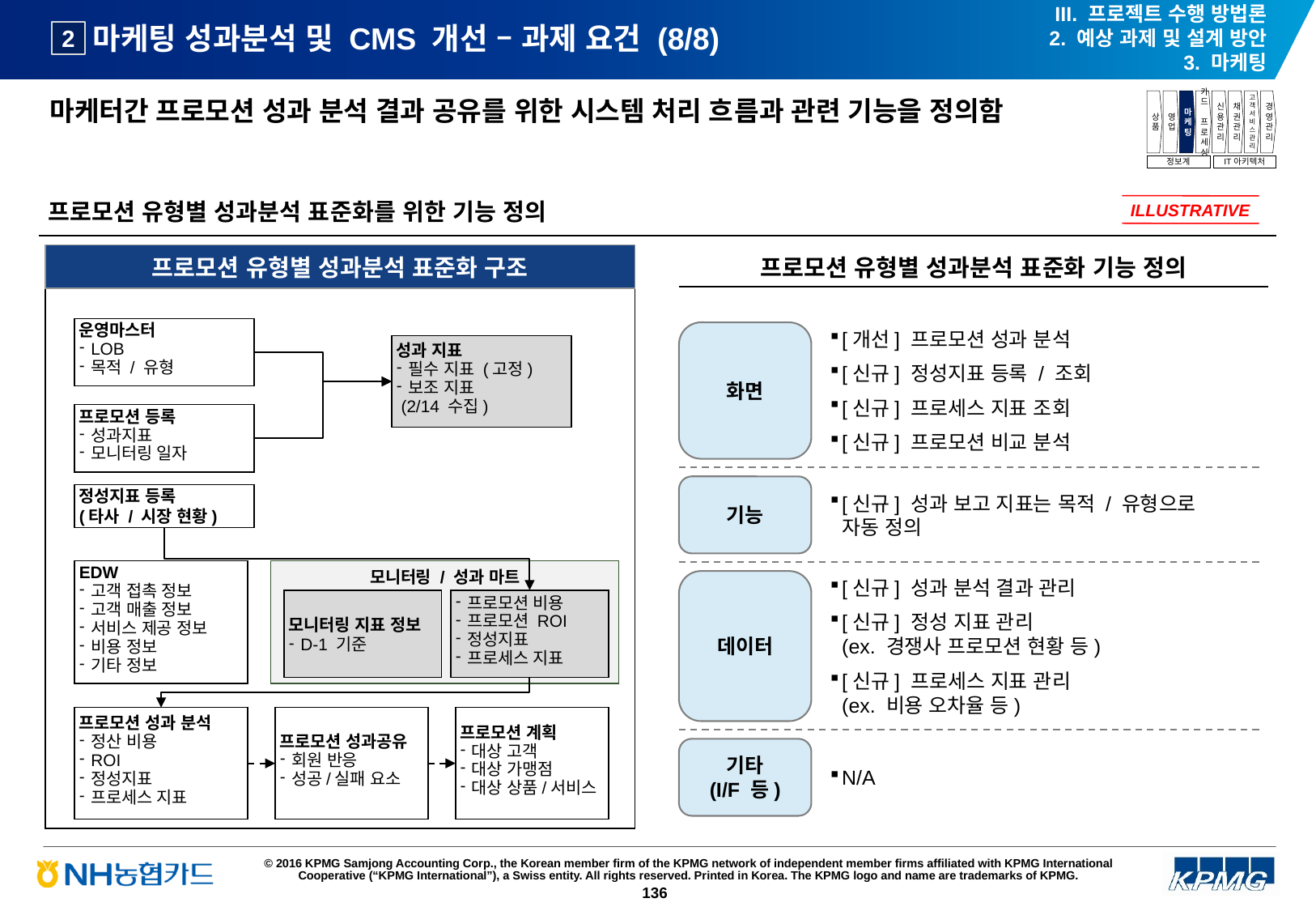

III. 프로젝트 수행 방법론
2. 예상 과제 및 설계 방안
3. 마케팅
# 마케팅 성과분석 및 CMS 개선 – 과제 요건 (8/8)
2
마케터간 프로모션 성과 분석 결과 공유를 위한 시스템 처리 흐름과 관련 기능을 정의함
상품
영업
마케팅
카드
프로세싱
신용관리
채권관리
고객서비스관리
경영관리
정보계
IT아키텍처
프로모션 유형별 성과분석 표준화를 위한 기능 정의
ILLUSTRATIVE
프로모션 유형별 성과분석 표준화 구조
프로모션 유형별 성과분석 표준화 기능 정의

운영마스터
LOB
목적 / 유형
[개선] 프로모션 성과 분석
[신규] 정성지표 등록 / 조회
[신규] 프로세스 지표 조회
[신규] 프로모션 비교 분석
화면
성과 지표
필수 지표 (고정)
보조 지표
 (2/14 수집)
프로모션 등록
성과지표
모니터링 일자
기능
[신규] 성과 보고 지표는 목적 / 유형으로
자동 정의
정성지표 등록
(타사 / 시장 현황)
EDW
고객 접촉 정보
고객 매출 정보
서비스 제공 정보
비용 정보
기타 정보
모니터링 / 성과 마트
데이터
[신규] 성과 분석 결과 관리
[신규] 정성 지표 관리
(ex. 경쟁사 프로모션 현황 등)
[신규] 프로세스 지표 관리
(ex. 비용 오차율 등)
모니터링 지표 정보
D-1 기준
프로모션 비용
프로모션 ROI
정성지표
프로세스 지표
프로모션 성과 분석
정산 비용
ROI
정성지표
프로세스 지표
프로모션 성과공유
회원 반응
성공/실패 요소
프로모션 계획
대상 고객
대상 가맹점
대상 상품/서비스
기타
(I/F 등)
N/A